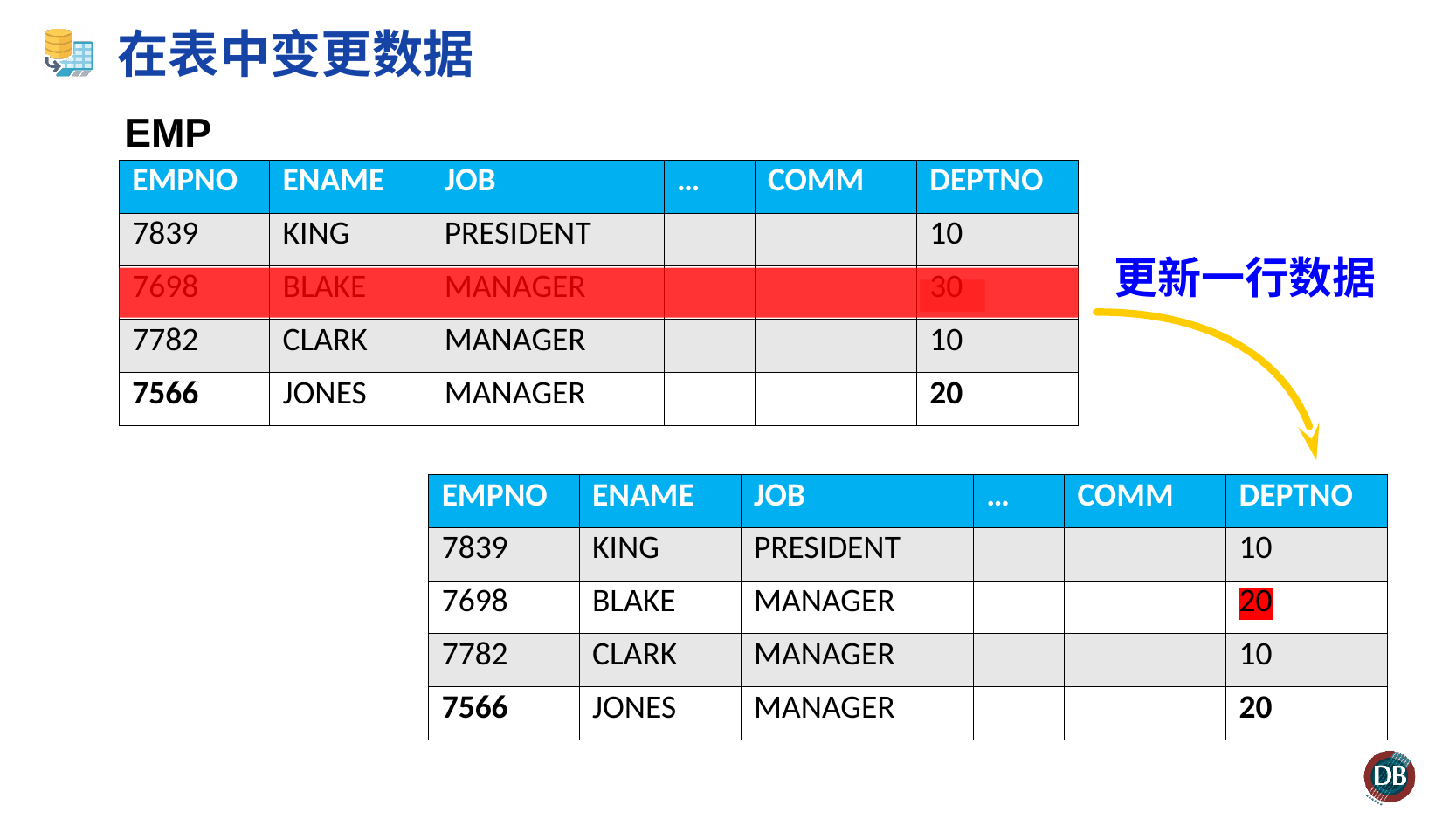

# 在表中变更数据
EMP
| EMPNO | ENAME | JOB | … | COMM | DEPTNO |
| --- | --- | --- | --- | --- | --- |
| 7839 | KING | PRESIDENT |  |  | 10 |
| 7698 | BLAKE | MANAGER |  |  | 30 |
| 7782 | CLARK | MANAGER |  |  | 10 |
| 7566 | JONES | MANAGER |  |  | 20 |
更新一行数据

| EMPNO | ENAME | JOB | … | COMM | DEPTNO |
| --- | --- | --- | --- | --- | --- |
| 7839 | KING | PRESIDENT |  |  | 10 |
| 7698 | BLAKE | MANAGER |  |  | 20 |
| 7782 | CLARK | MANAGER |  |  | 10 |
| 7566 | JONES | MANAGER |  |  | 20 |